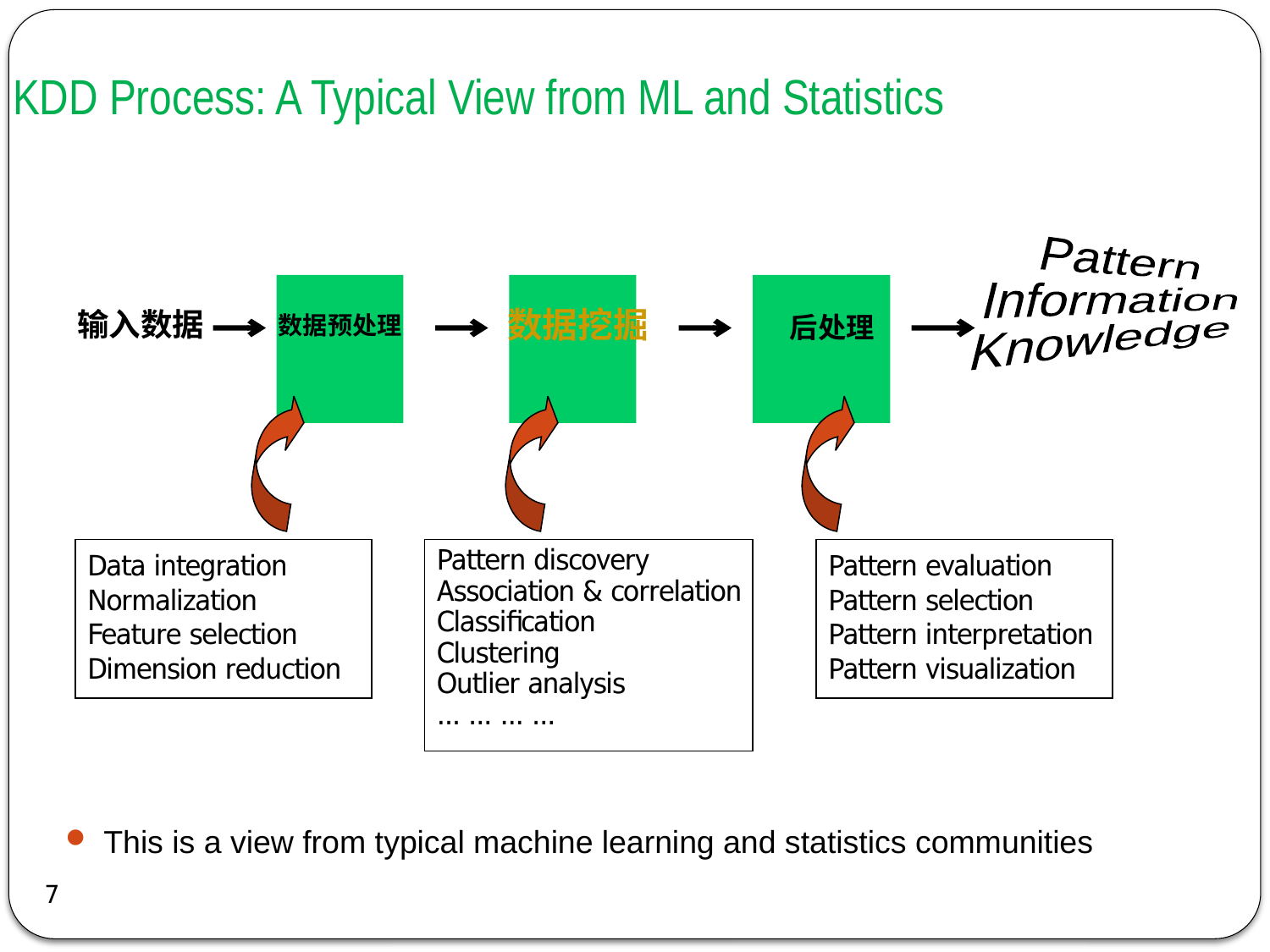

# KDD Process: A Typical View from ML and Statistics
Pattern
Information
Knowledge

数据挖掘
输入数据
后处理
数据预处理

Data integration
Normalization
Feature selection
Dimension reduction

Pattern evaluation
Pattern selection
Pattern interpretation
Pattern visualization
Pattern discovery
Association & correlation
Classification
Clustering
Outlier analysis
… … … …
This is a view from typical machine learning and statistics communities
7